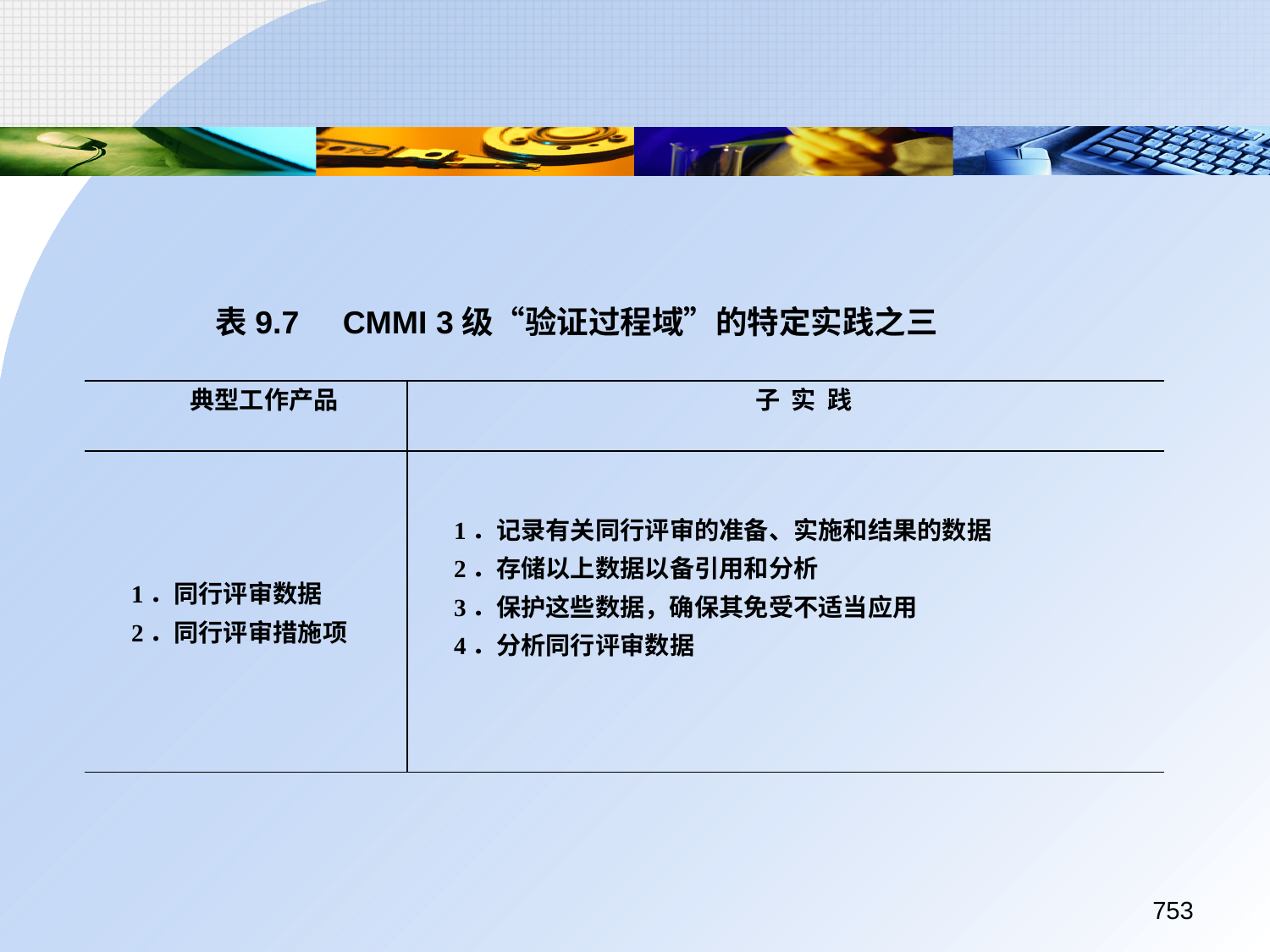

表9.7	CMMI 3级“验证过程域”的特定实践之三
| 典型工作产品 | 子 实 践 |
| --- | --- |
| 1．同行评审数据 2．同行评审措施项 | 1．记录有关同行评审的准备、实施和结果的数据 2．存储以上数据以备引用和分析 3．保护这些数据，确保其免受不适当应用 4．分析同行评审数据 |
753